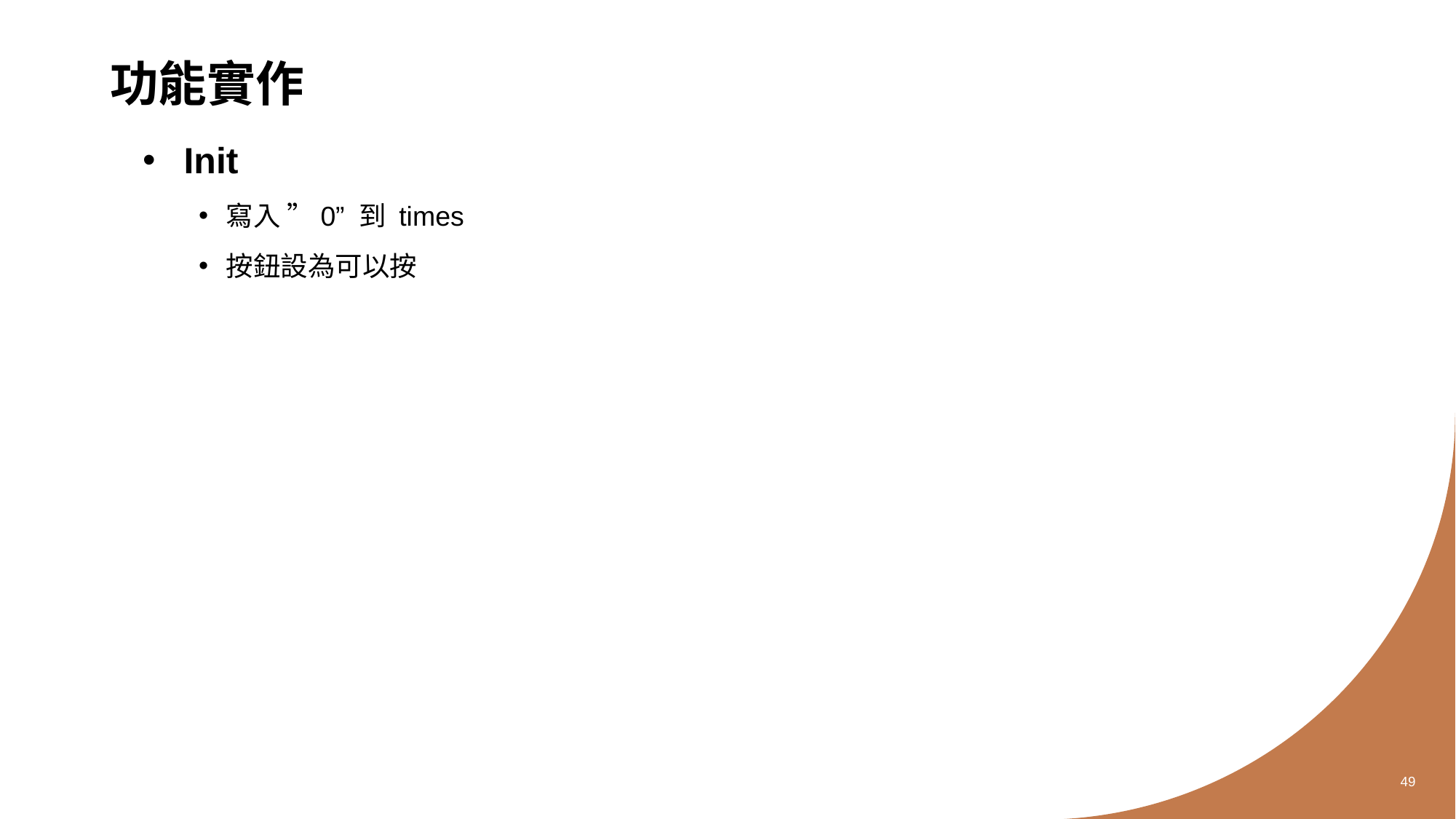

# 功能實作
Init
寫入 ”0” 到 times
按鈕設為可以按
49